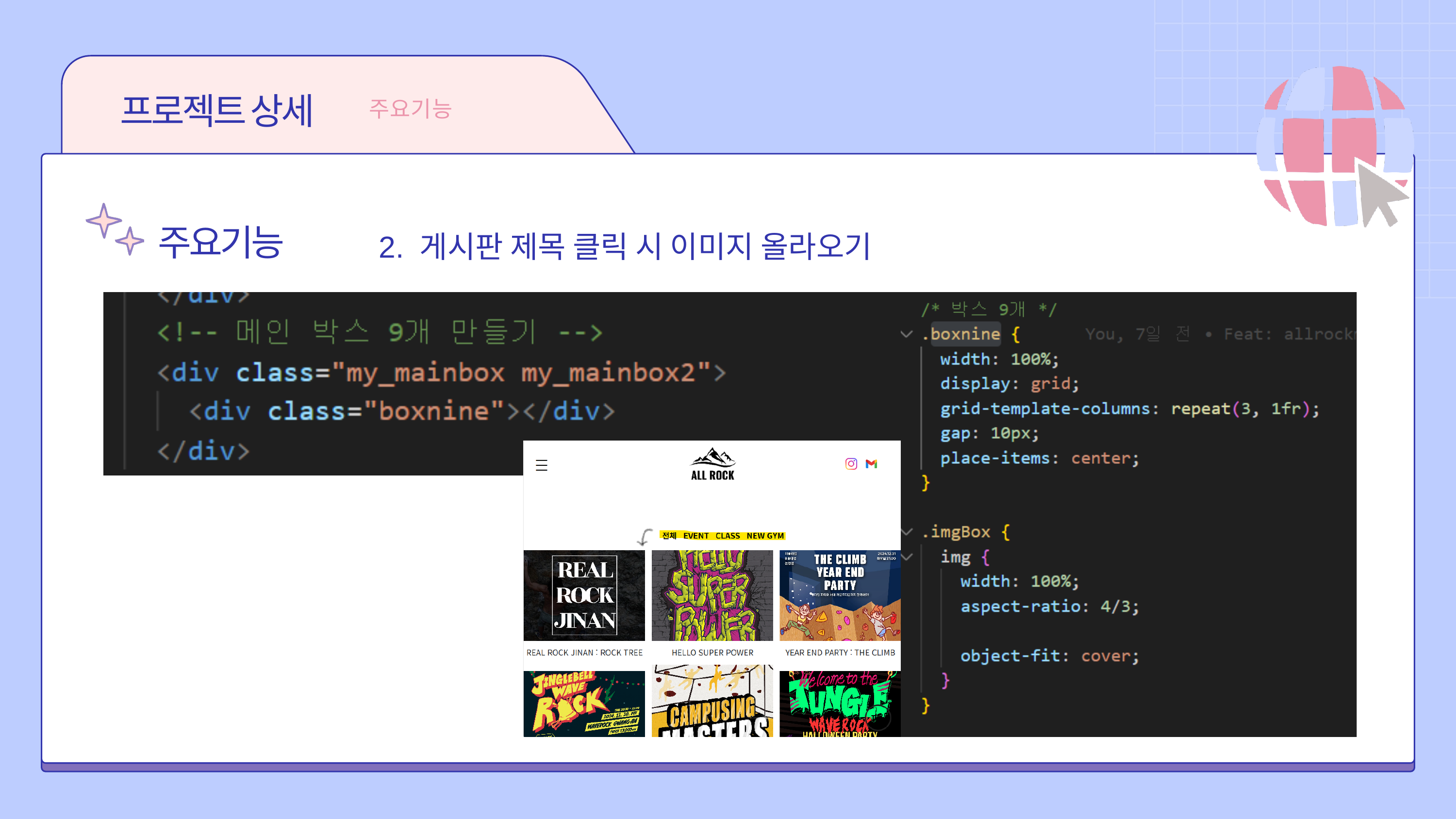

프로젝트 상세
주요기능

주요기능
2. 게시판 제목 클릭 시 이미지 올라오기